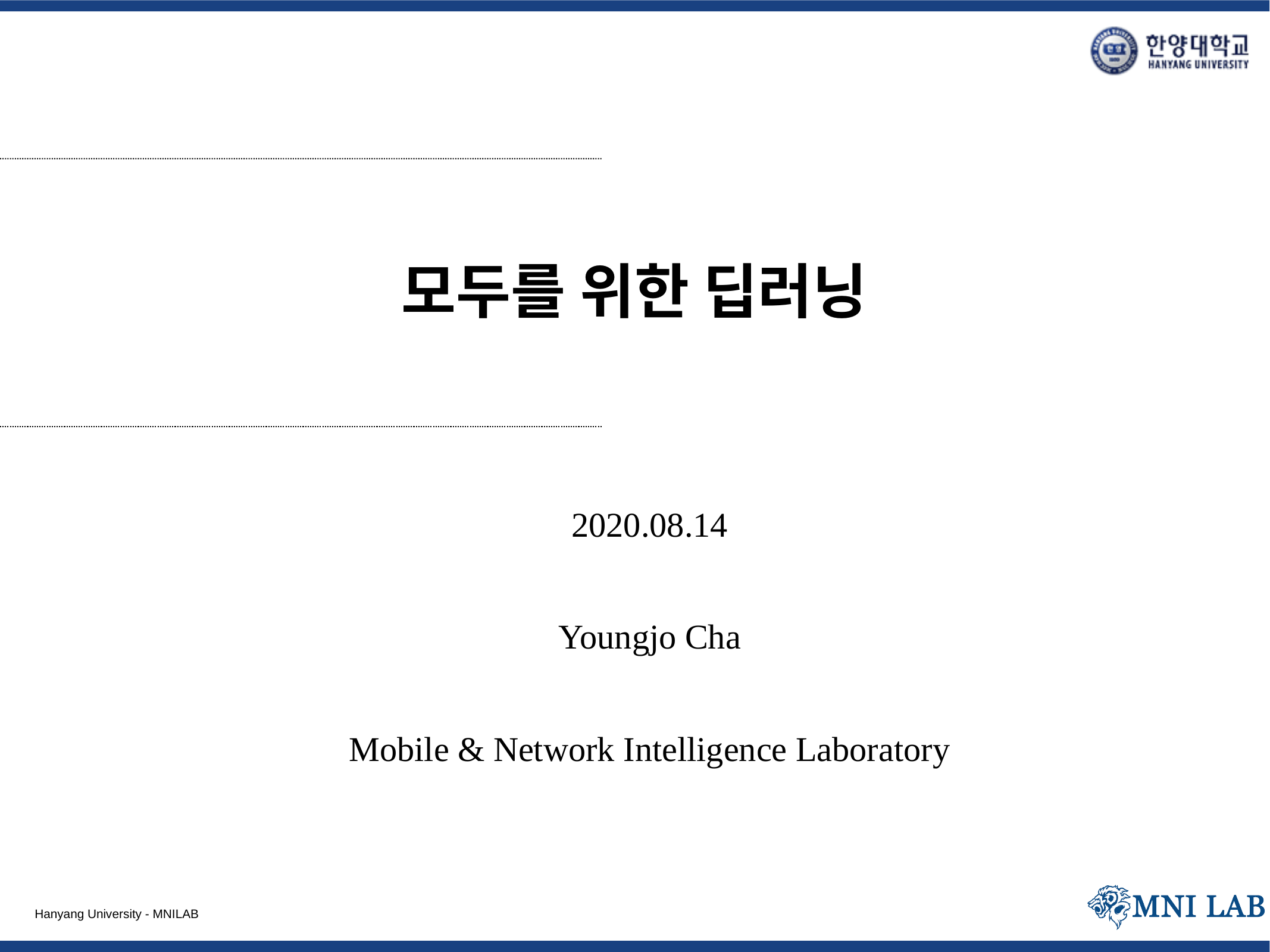

# 모두를 위한 딥러닝
2020.08.14

Youngjo Cha

Mobile & Network Intelligence Laboratory